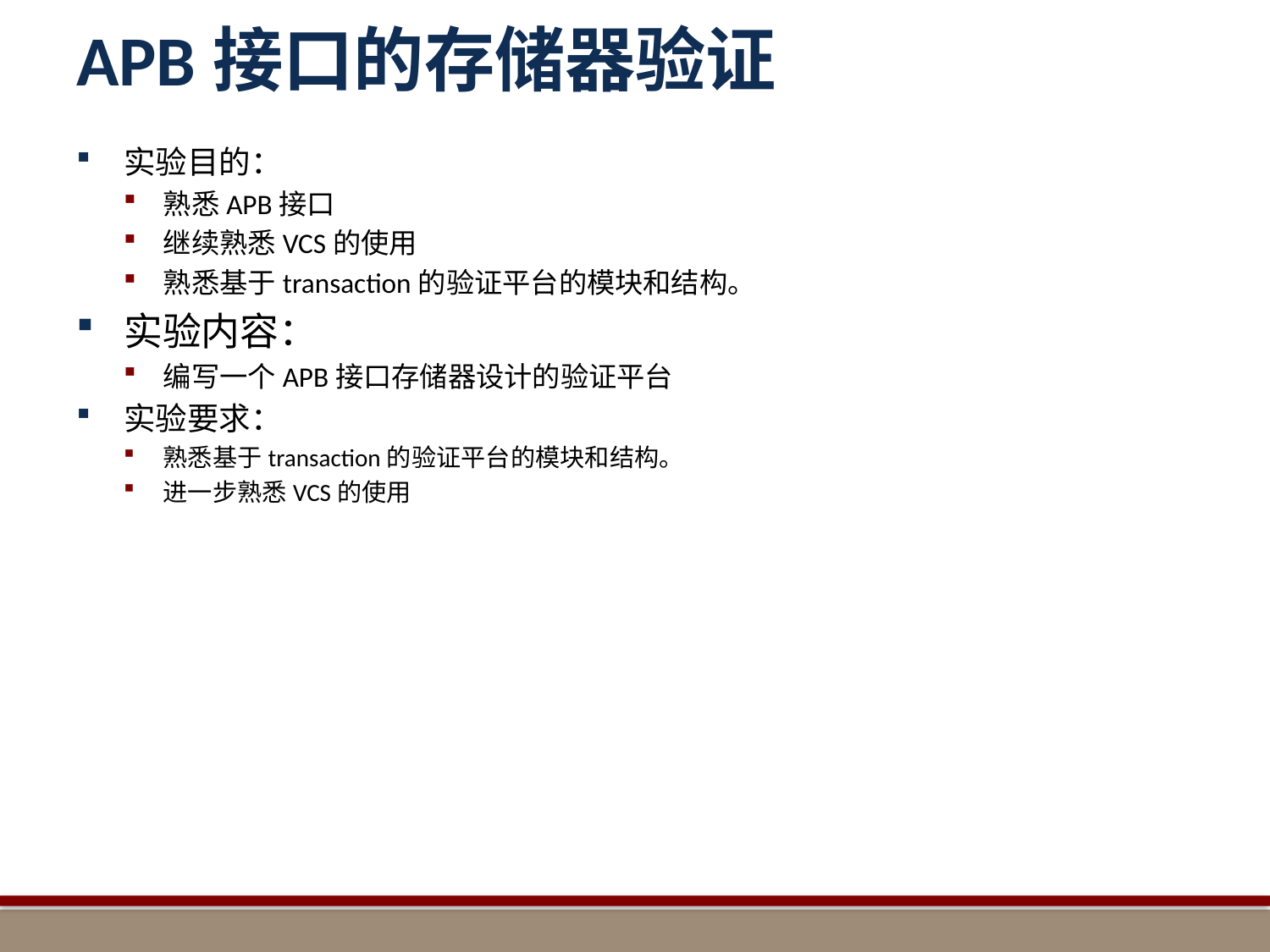

# APB接口的存储器验证
实验目的：
熟悉APB接口
继续熟悉VCS的使用
熟悉基于transaction的验证平台的模块和结构。
实验内容：
编写一个APB接口存储器设计的验证平台
实验要求：
熟悉基于transaction的验证平台的模块和结构。
进一步熟悉VCS的使用